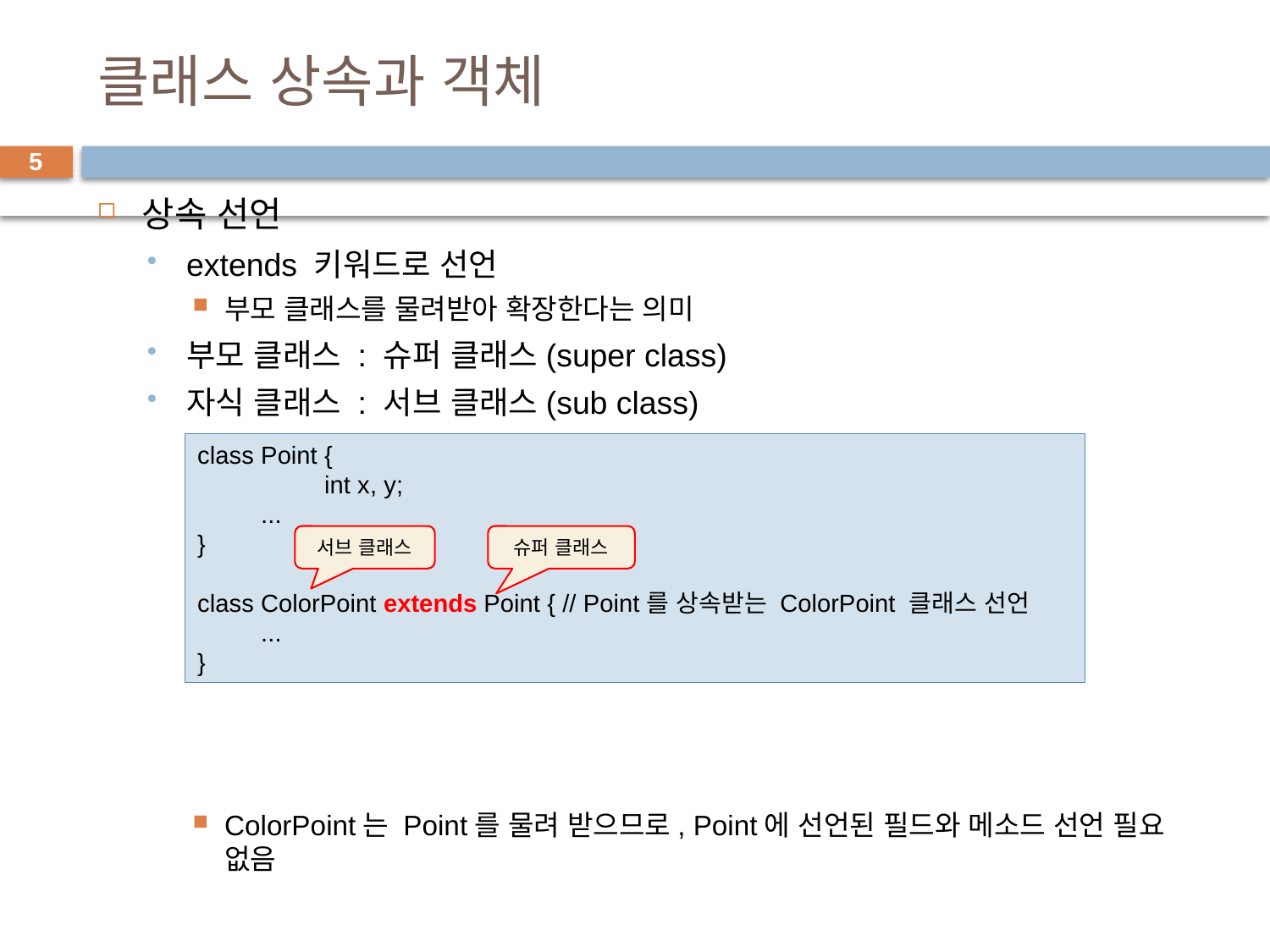

# 클래스 상속과 객체
5
상속 선언
extends 키워드로 선언
부모 클래스를 물려받아 확장한다는 의미
부모 클래스 : 슈퍼 클래스(super class)
자식 클래스 : 서브 클래스(sub class)

ColorPoint는 Point를 물려 받으므로, Point에 선언된 필드와 메소드 선언 필요 없음

class Point {
	int x, y;
...
}

class ColorPoint extends Point { // Point를 상속받는 ColorPoint 클래스 선언
...
}
서브 클래스
슈퍼 클래스